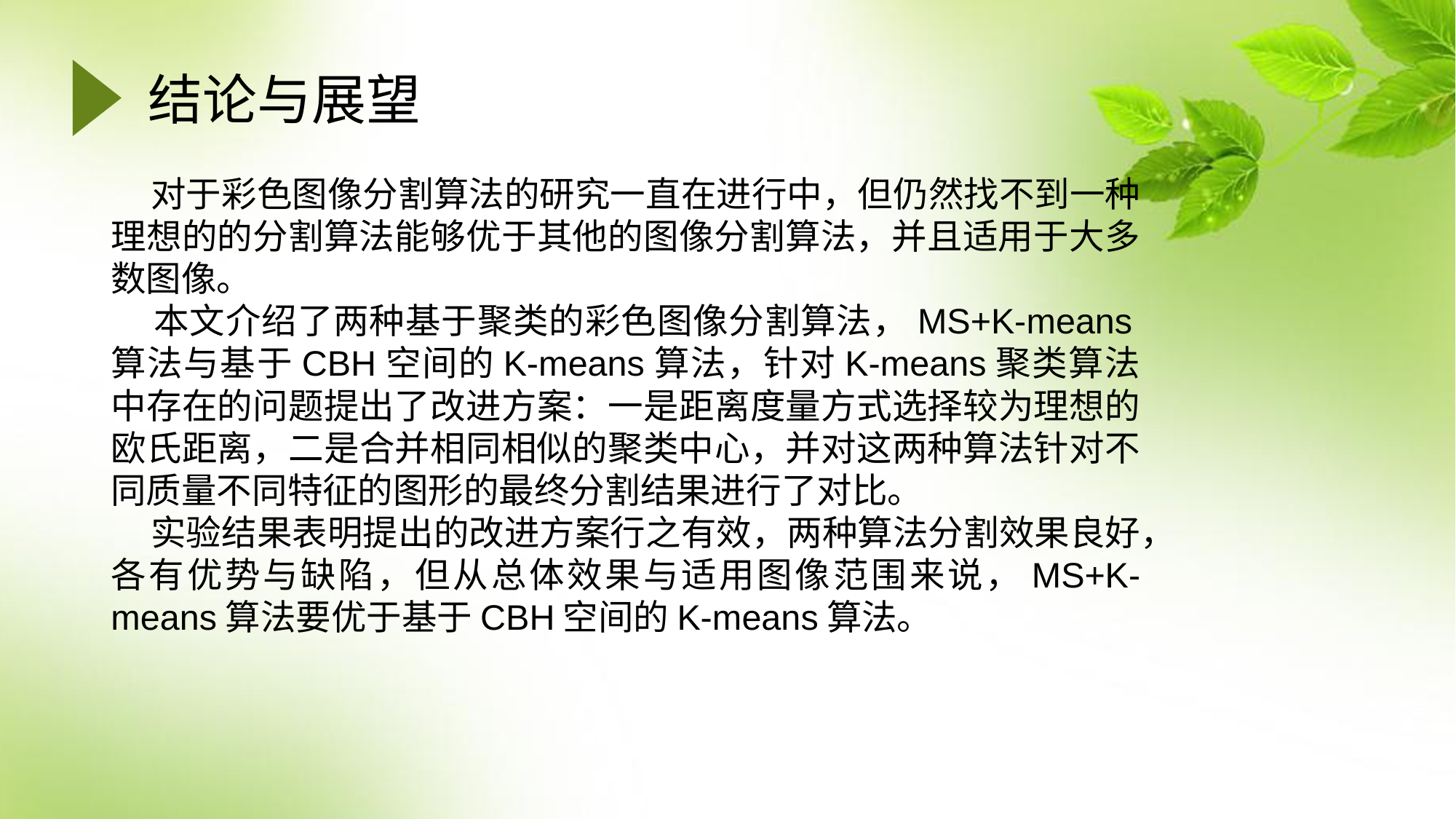

# 结论与展望
    对于彩色图像分割算法的研究一直在进行中，但仍然找不到一种理想的的分割算法能够优于其他的图像分割算法，并且适用于大多数图像。
    本文介绍了两种基于聚类的彩色图像分割算法，MS+K-means算法与基于CBH空间的K-means算法，针对K-means聚类算法中存在的问题提出了改进方案：一是距离度量方式选择较为理想的欧氏距离，二是合并相同相似的聚类中心，并对这两种算法针对不同质量不同特征的图形的最终分割结果进行了对比。
    实验结果表明提出的改进方案行之有效，两种算法分割效果良好，各有优势与缺陷，但从总体效果与适用图像范围来说，MS+K-means算法要优于基于CBH空间的K-means算法。